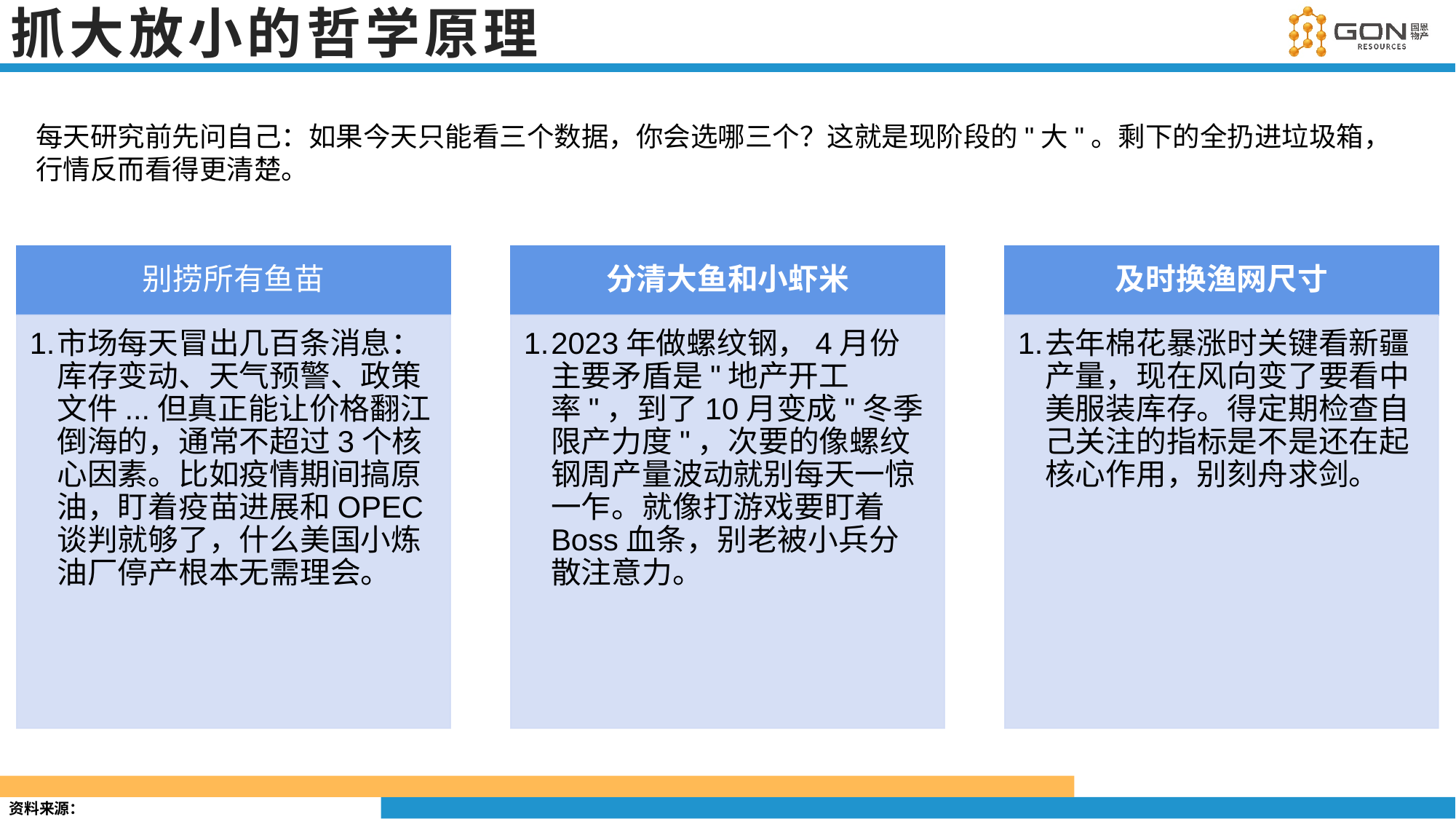

# 抓大放小的哲学原理
每天研究前先问自己：如果今天只能看三个数据，你会选哪三个？这就是现阶段的"大"。剩下的全扔进垃圾箱，行情反而看得更清楚。

别捞所有鱼苗
市场每天冒出几百条消息：库存变动、天气预警、政策文件...但真正能让价格翻江倒海的，通常不超过3个核心因素。比如疫情期间搞原油，盯着疫苗进展和OPEC谈判就够了，什么美国小炼油厂停产根本无需理会。
分清大鱼和小虾米
2023年做螺纹钢，4月份主要矛盾是"地产开工率"，到了10月变成"冬季限产力度"，次要的像螺纹钢周产量波动就别每天一惊一乍。就像打游戏要盯着Boss血条，别老被小兵分散注意力。
及时换渔网尺寸
去年棉花暴涨时关键看新疆产量，现在风向变了要看中美服装库存。得定期检查自己关注的指标是不是还在起核心作用，别刻舟求剑。